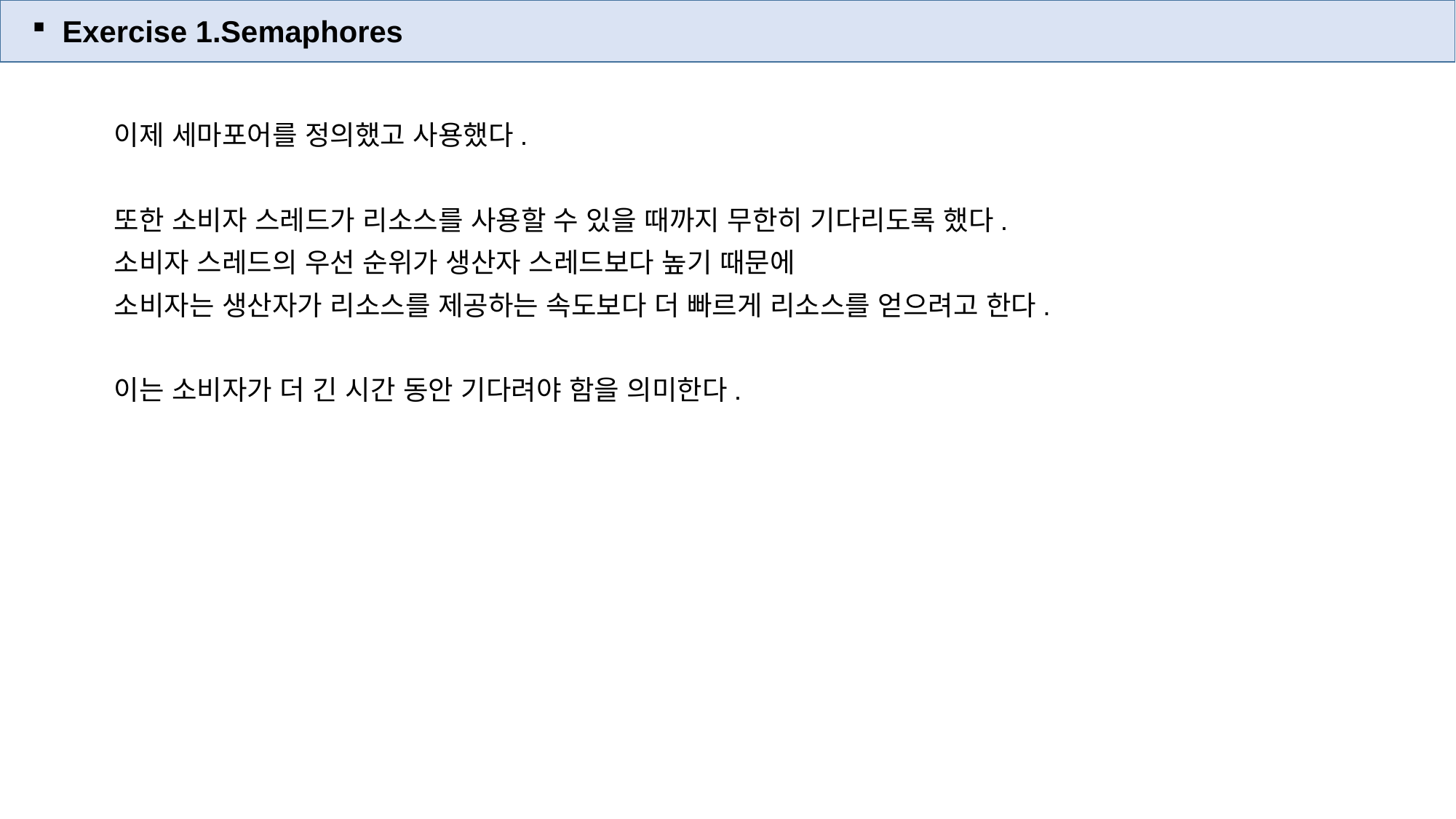

Exercise 1.Semaphores

이제 세마포어를 정의했고 사용했다.

또한 소비자 스레드가 리소스를 사용할 수 있을 때까지 무한히 기다리도록 했다.
소비자 스레드의 우선 순위가 생산자 스레드보다 높기 때문에
소비자는 생산자가 리소스를 제공하는 속도보다 더 빠르게 리소스를 얻으려고 한다.

이는 소비자가 더 긴 시간 동안 기다려야 함을 의미한다.